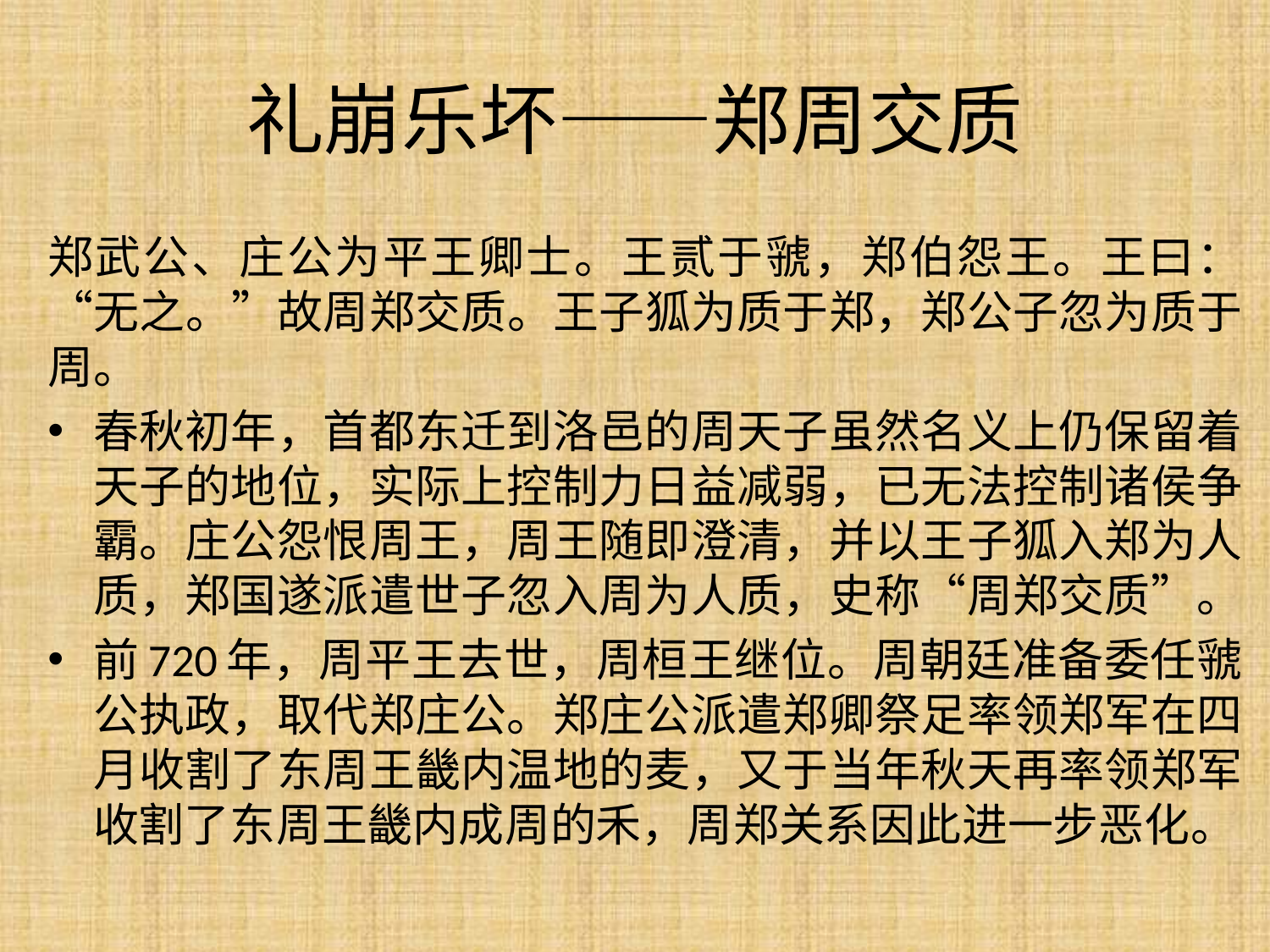

# 礼崩乐坏——郑周交质
郑武公、庄公为平王卿士。王贰于虢，郑伯怨王。王曰：“无之。”故周郑交质。王子狐为质于郑，郑公子忽为质于周。
春秋初年，首都东迁到洛邑的周天子虽然名义上仍保留着天子的地位，实际上控制力日益减弱，已无法控制诸侯争霸。庄公怨恨周王，周王随即澄清，并以王子狐入郑为人质，郑国遂派遣世子忽入周为人质，史称“周郑交质”。
前720年，周平王去世，周桓王继位。周朝廷准备委任虢公执政，取代郑庄公。郑庄公派遣郑卿祭足率领郑军在四月收割了东周王畿内温地的麦，又于当年秋天再率领郑军收割了东周王畿内成周的禾，周郑关系因此进一步恶化。